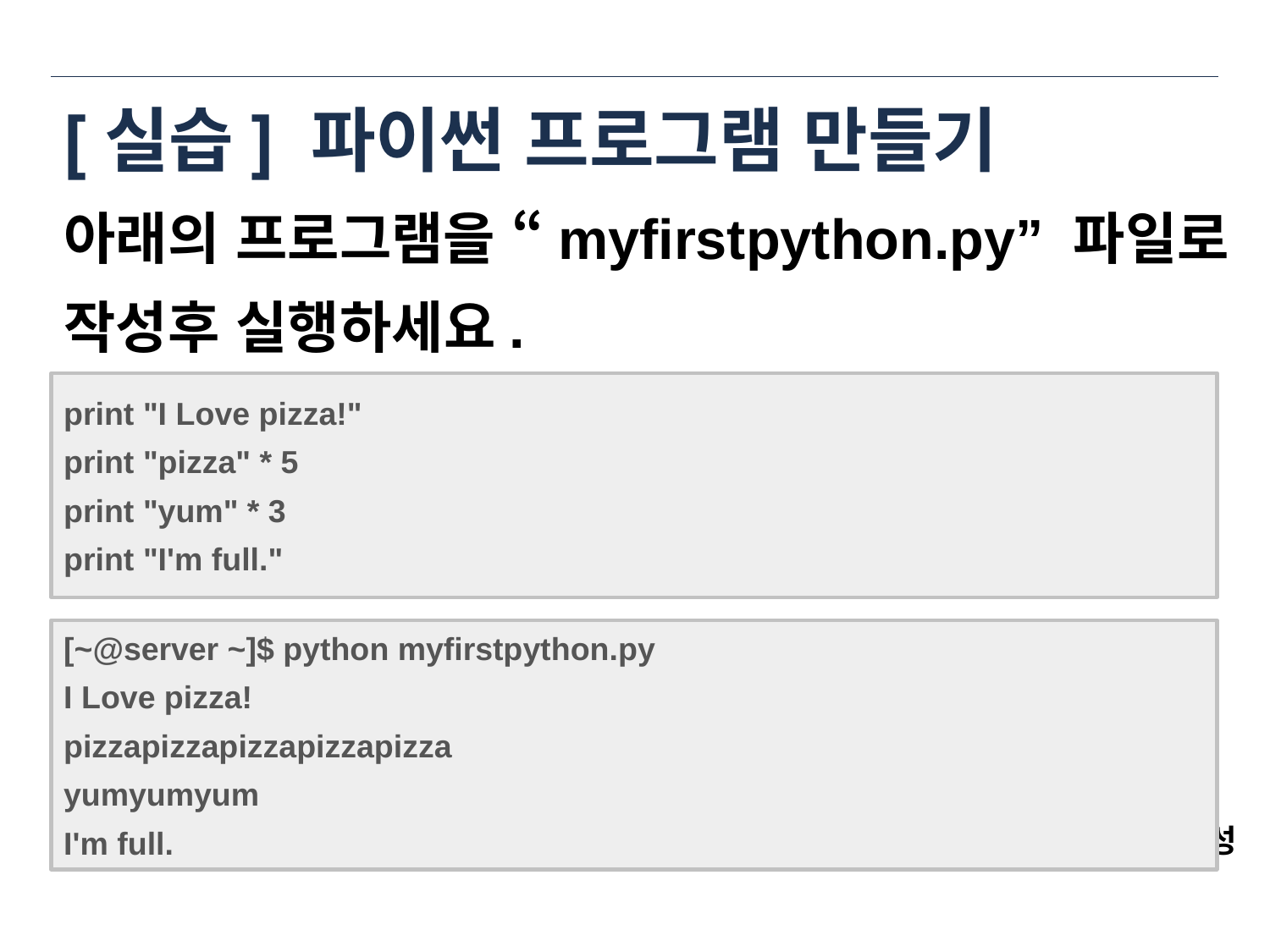

# [실습] 파이썬 프로그램 만들기
아래의 프로그램을 “myfirstpython.py” 파일로
작성후 실행하세요.
print "I Love pizza!"
print "pizza" * 5
print "yum" * 3
print "I'm full."
[~@server ~]$ python myfirstpython.py
I Love pizza!
pizzapizzapizzapizzapizza
yumyumyum
I'm full.
Source: 파이썬 3 바이블, 이강성